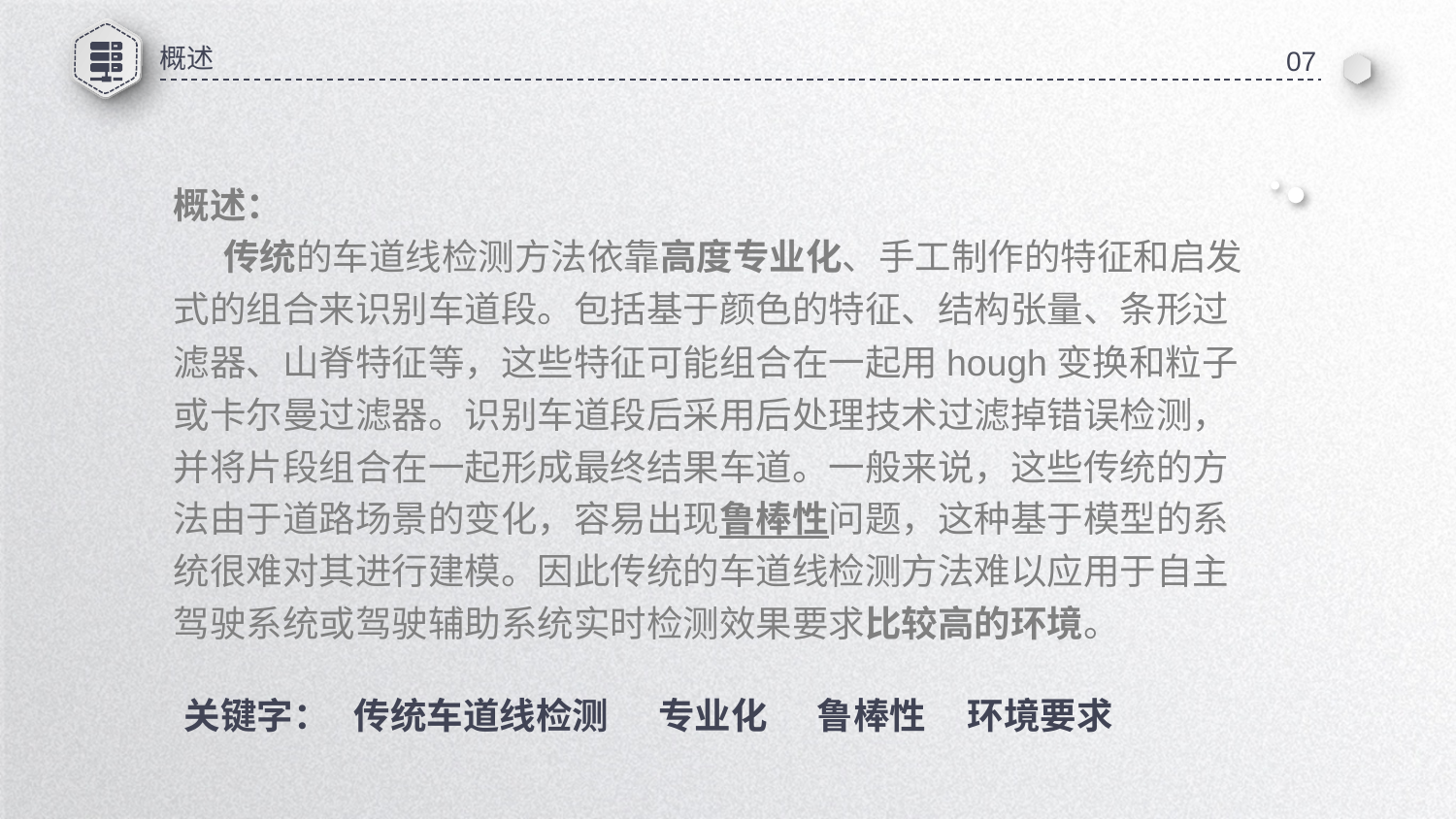

概述
07

概述：
     传统的车道线检测方法依靠高度专业化、手工制作的特征和启发式的组合来识别车道段。包括基于颜色的特征、结构张量、条形过滤器、山脊特征等，这些特征可能组合在一起用hough变换和粒子或卡尔曼过滤器。识别车道段后采用后处理技术过滤掉错误检测，并将片段组合在一起形成最终结果车道。一般来说，这些传统的方法由于道路场景的变化，容易出现鲁棒性问题，这种基于模型的系统很难对其进行建模。因此传统的车道线检测方法难以应用于自主驾驶系统或驾驶辅助系统实时检测效果要求比较高的环境。

关键字：   传统车道线检测      专业化      鲁棒性     环境要求